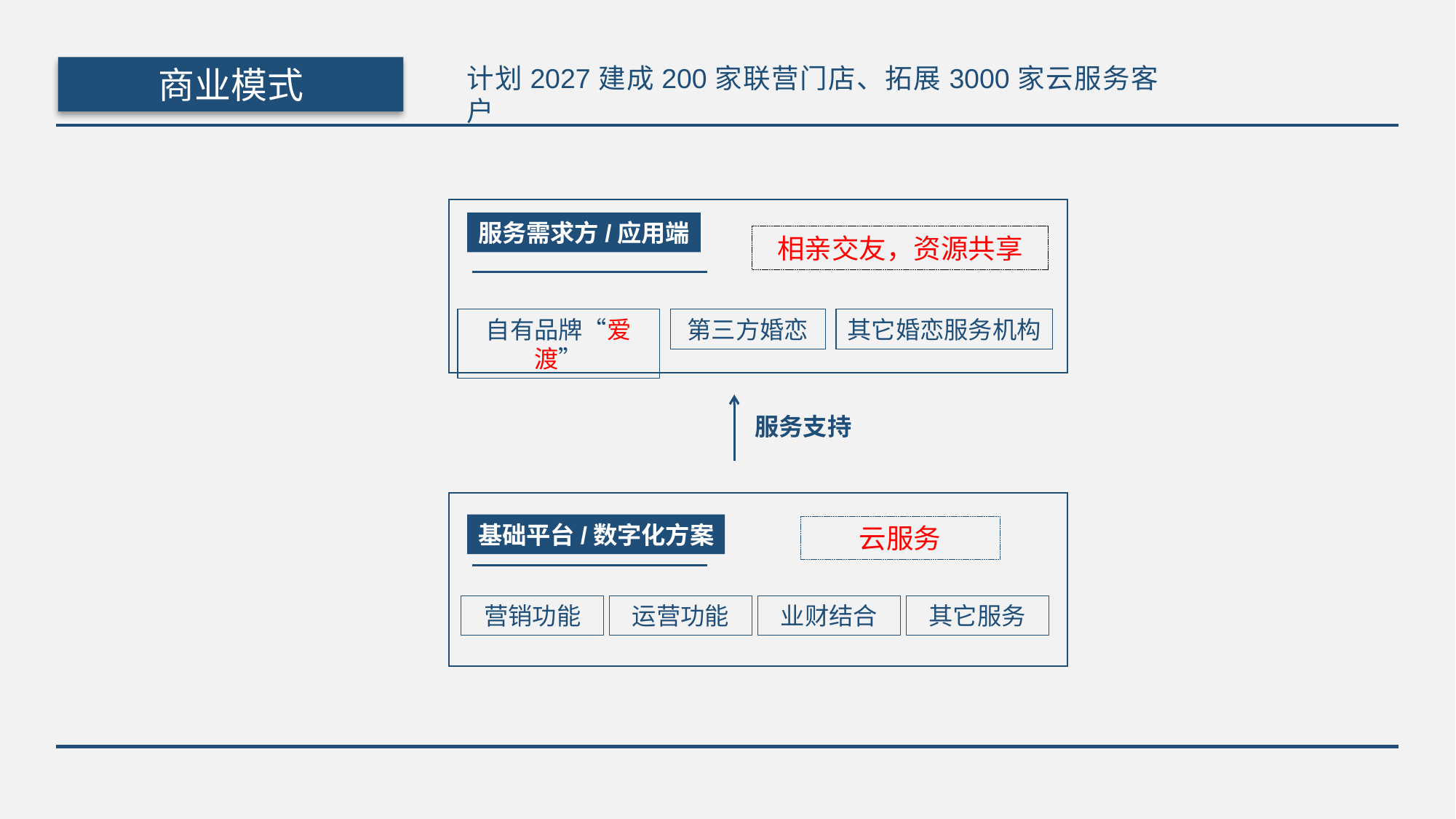

计划2027建成200家联营门店、拓展3000家云服务客户
商业模式

服务需求方/应用端
相亲交友，资源共享
自有品牌“爱渡”
第三方婚恋
其它婚恋服务机构
服务支持

基础平台/数字化方案
云服务
营销功能
运营功能
业财结合
其它服务
11